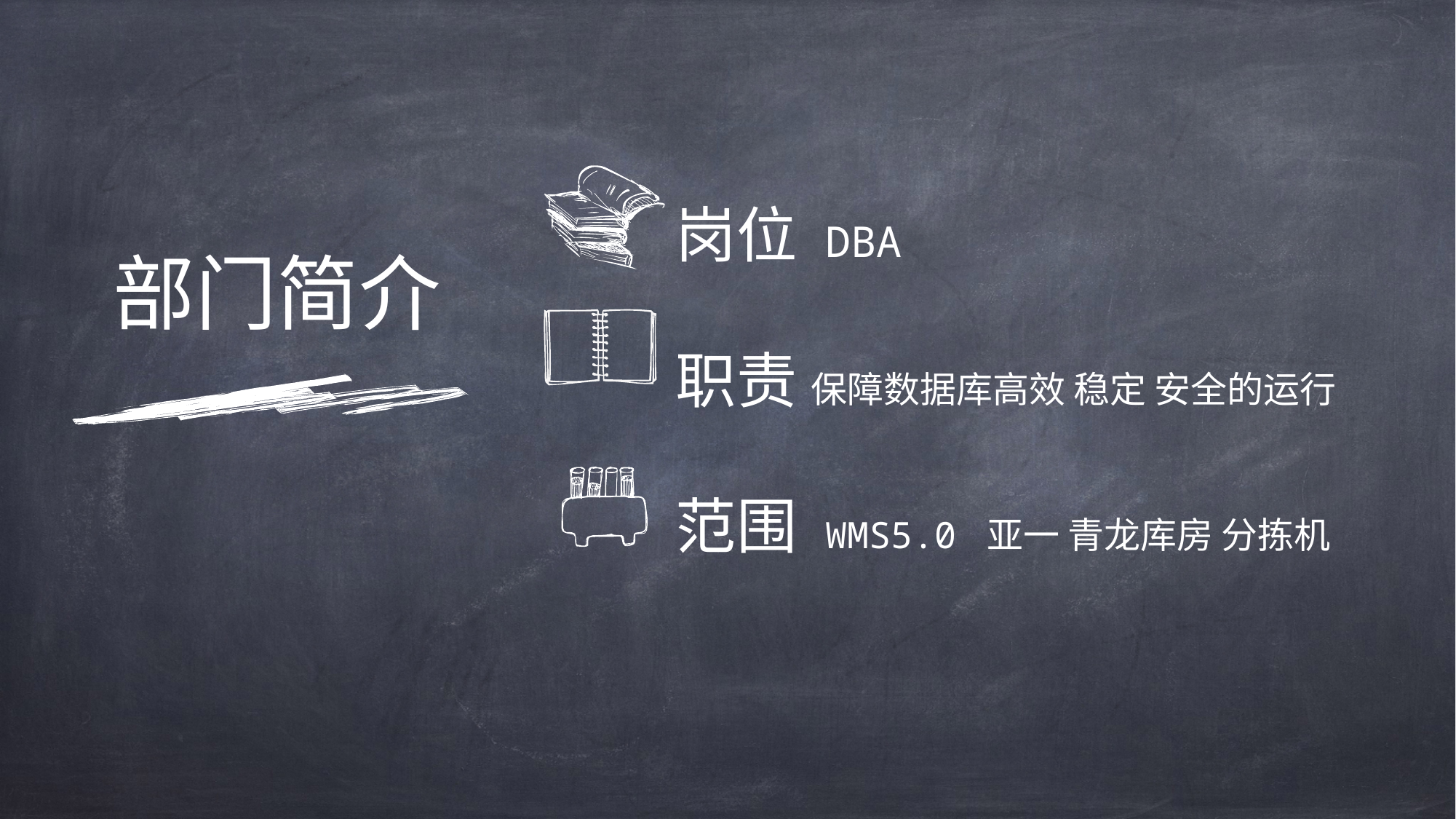

岗位 DBA
职责 保障数据库高效 稳定 安全的运行
范围 WMS5.0 亚一 青龙库房 分拣机

部门简介